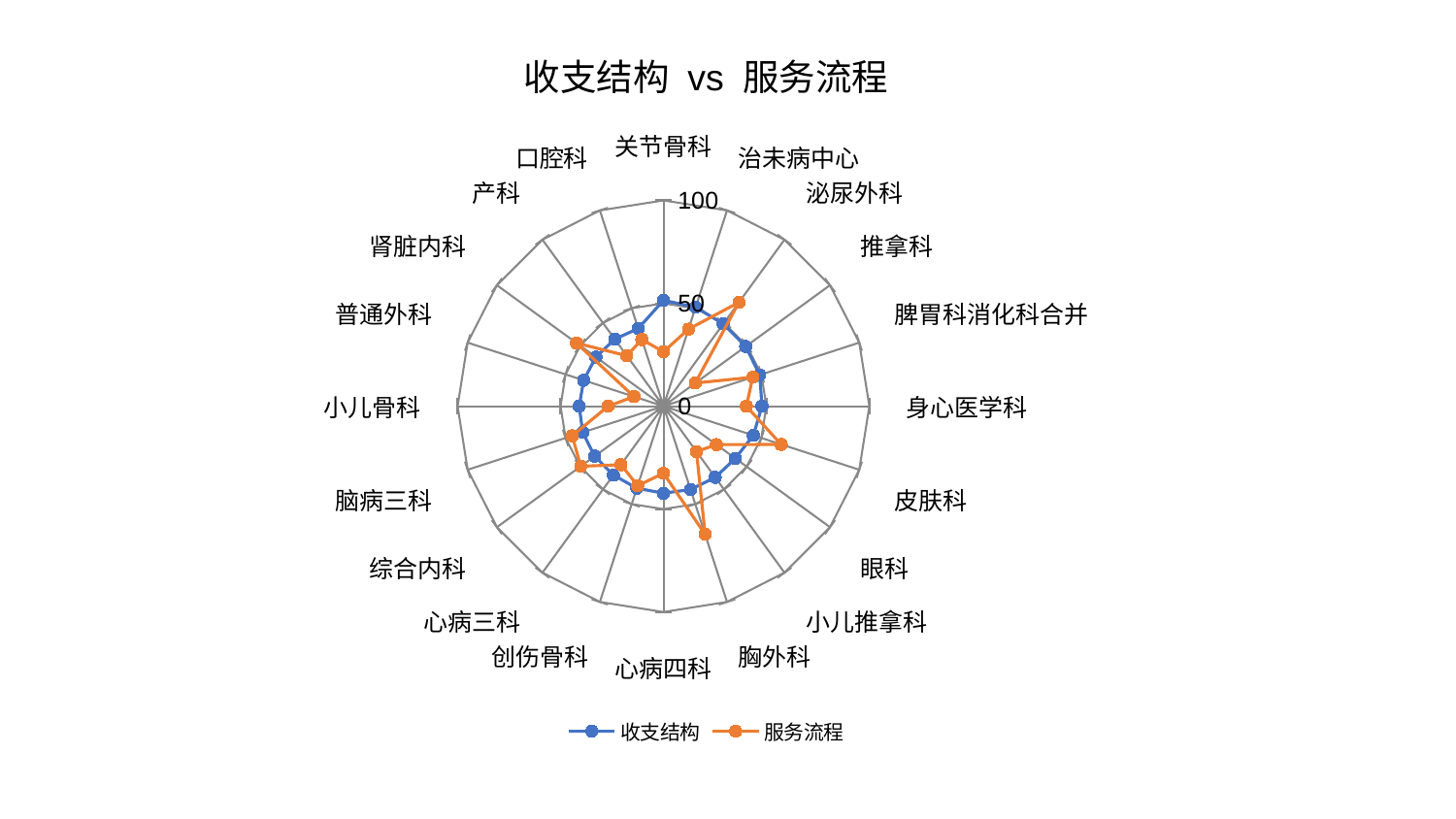

### Chart: 收支结构 vs 服务流程

| Category | 收支结构 | 服务流程 |
|---|---|---|
| 关节骨科 | 51.46855608078091 | 26.461912917472272 |
| 治未病中心 | 50.5649318358958 | 39.34904786693527 |
| 泌尿外科 | 49.41593872302205 | 62.383219150544264 |
| 推拿科 | 49.39052182993607 | 19.094869286474875 |
| 脾胃科消化科合并 | 49.189111998870956 | 45.66211769745955 |
| 身心医学科 | 47.87917690923511 | 40.26100292011206 |
| 皮肤科 | 45.902110789086784 | 60.10604386875552 |
| 眼科 | 43.15709836406585 | 31.816775267863033 |
| 小儿推拿科 | 42.774581651097016 | 27.273406324420304 |
| 胸外科 | 42.574463530428254 | 65.42760809415562 |
| 心病四科 | 42.305531126205295 | 32.61566110955499 |
| 创伤骨科 | 41.90467580904558 | 40.61141141012252 |
| 心病三科 | 41.392402751906396 | 35.16419565522975 |
| 综合内科 | 41.31199082382793 | 49.68942786352125 |
| 脑病三科 | 41.21628677710337 | 46.60910685421208 |
| 小儿骨科 | 40.937793096750404 | 26.864539648844097 |
| 普通外科 | 40.7536944424617 | 15.031237504426752 |
| 肾脏内科 | 40.591866205943745 | 52.194466020028976 |
| 产科 | 40.25275351971545 | 30.315896619576026 |
| 口腔科 | 39.70629401915842 | 34.049903824184014 |
73